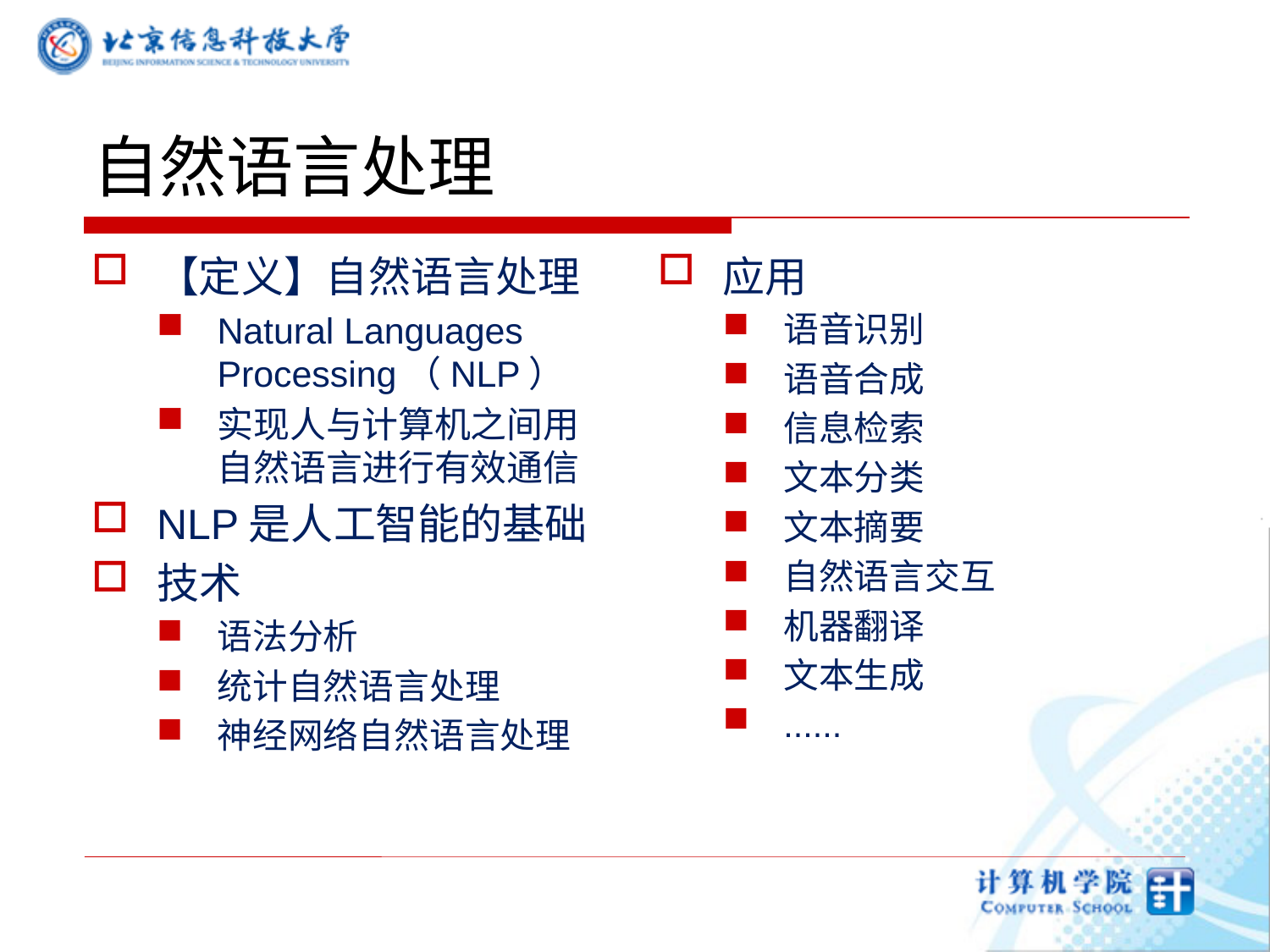

# 自然语言处理
【定义】自然语言处理
Natural Languages Processing（NLP）
实现人与计算机之间用自然语言进行有效通信
NLP是人工智能的基础
技术
语法分析
统计自然语言处理
神经网络自然语言处理
应用
语音识别
语音合成
信息检索
文本分类
文本摘要
自然语言交互
机器翻译
文本生成
......